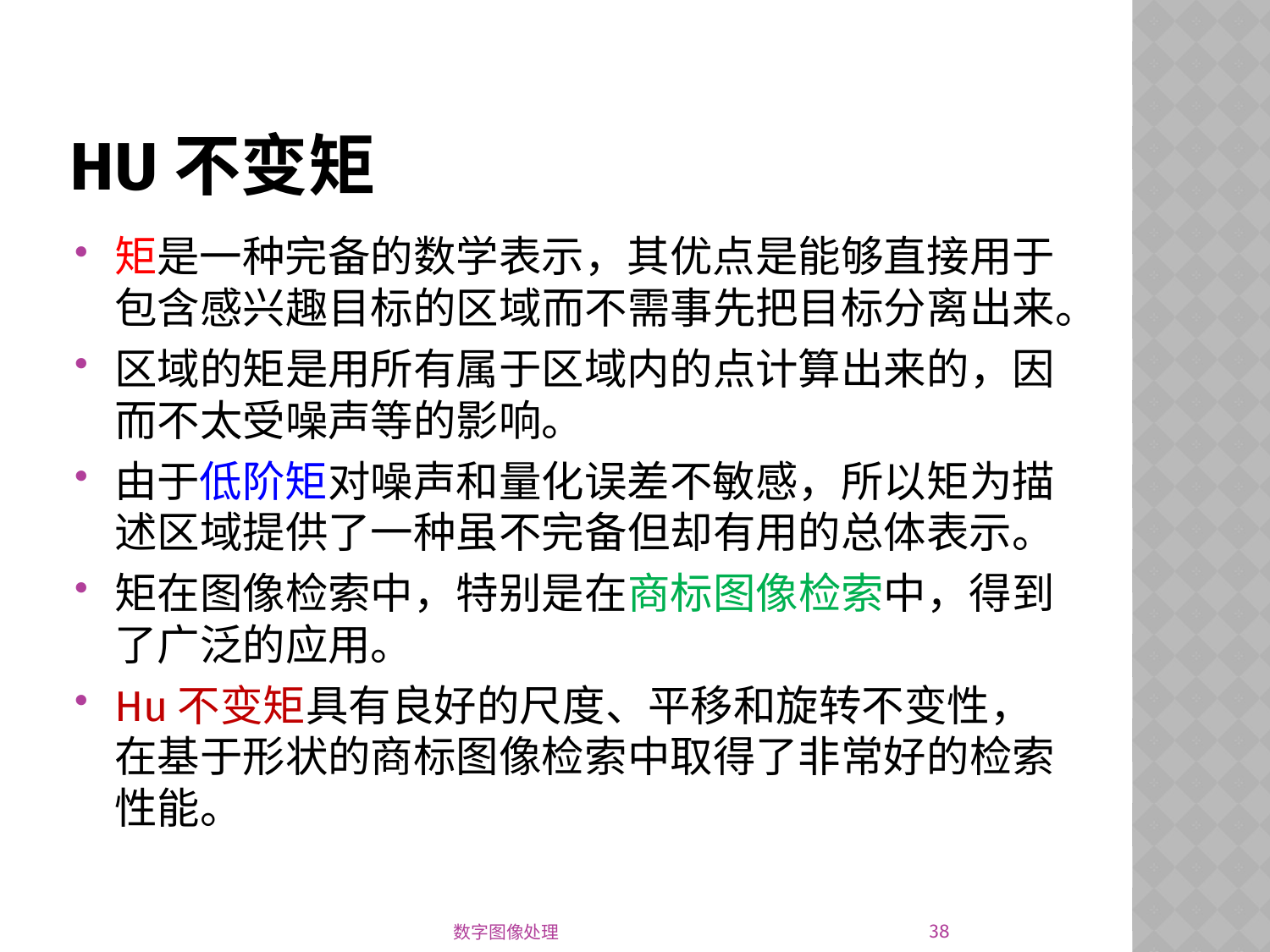

# Hu不变矩
矩是一种完备的数学表示，其优点是能够直接用于包含感兴趣目标的区域而不需事先把目标分离出来。
区域的矩是用所有属于区域内的点计算出来的，因而不太受噪声等的影响。
由于低阶矩对噪声和量化误差不敏感，所以矩为描述区域提供了一种虽不完备但却有用的总体表示。
矩在图像检索中，特别是在商标图像检索中，得到了广泛的应用。
Hu不变矩具有良好的尺度、平移和旋转不变性，在基于形状的商标图像检索中取得了非常好的检索性能。
38
数字图像处理